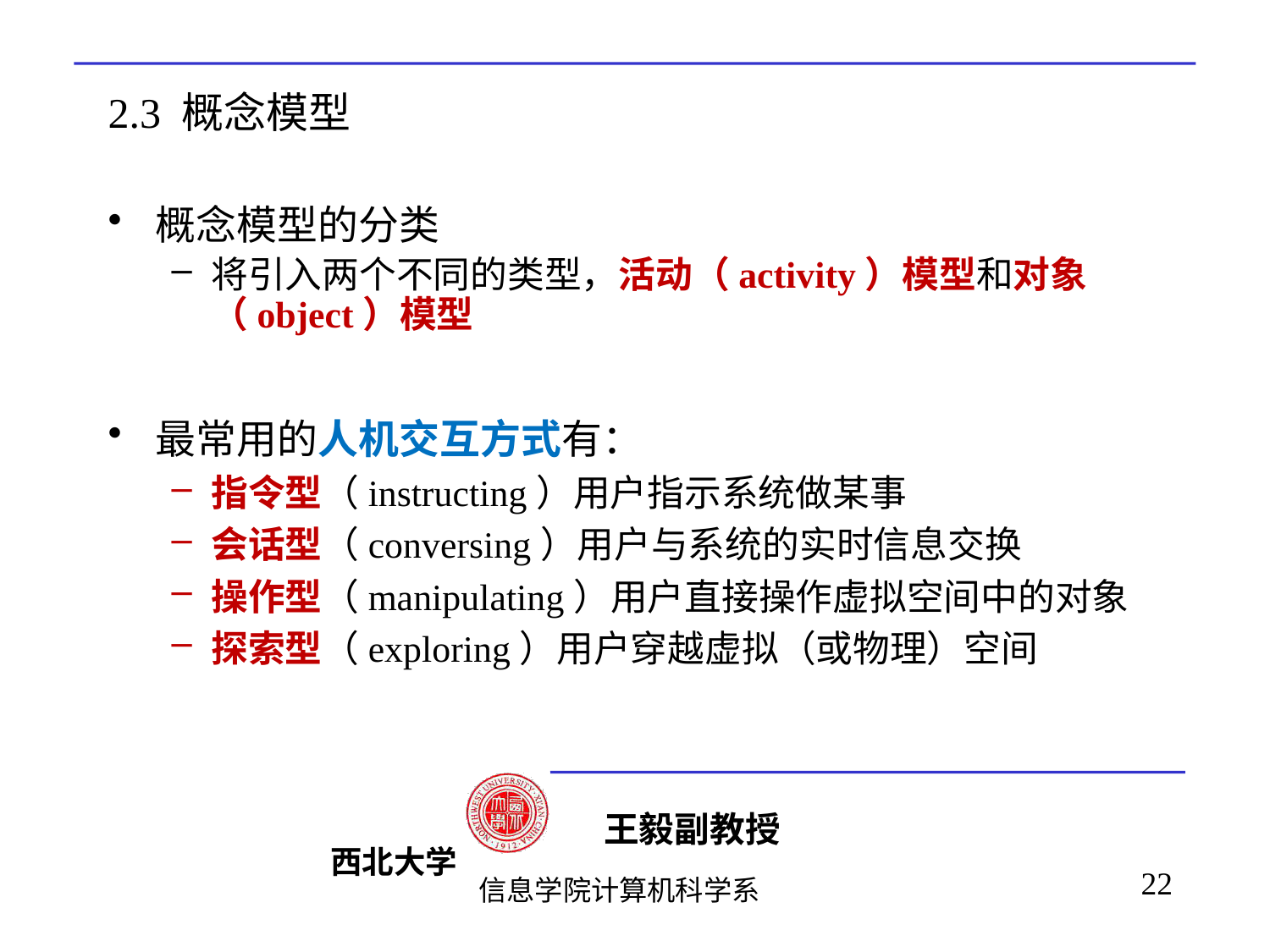

# 2.3 概念模型

概念模型的分类
将引入两个不同的类型，活动（activity）模型和对象（object）模型

最常用的人机交互方式有：
指令型（instructing）用户指示系统做某事
会话型（conversing）用户与系统的实时信息交换
操作型（manipulating）用户直接操作虚拟空间中的对象
探索型（exploring）用户穿越虚拟（或物理）空间

22